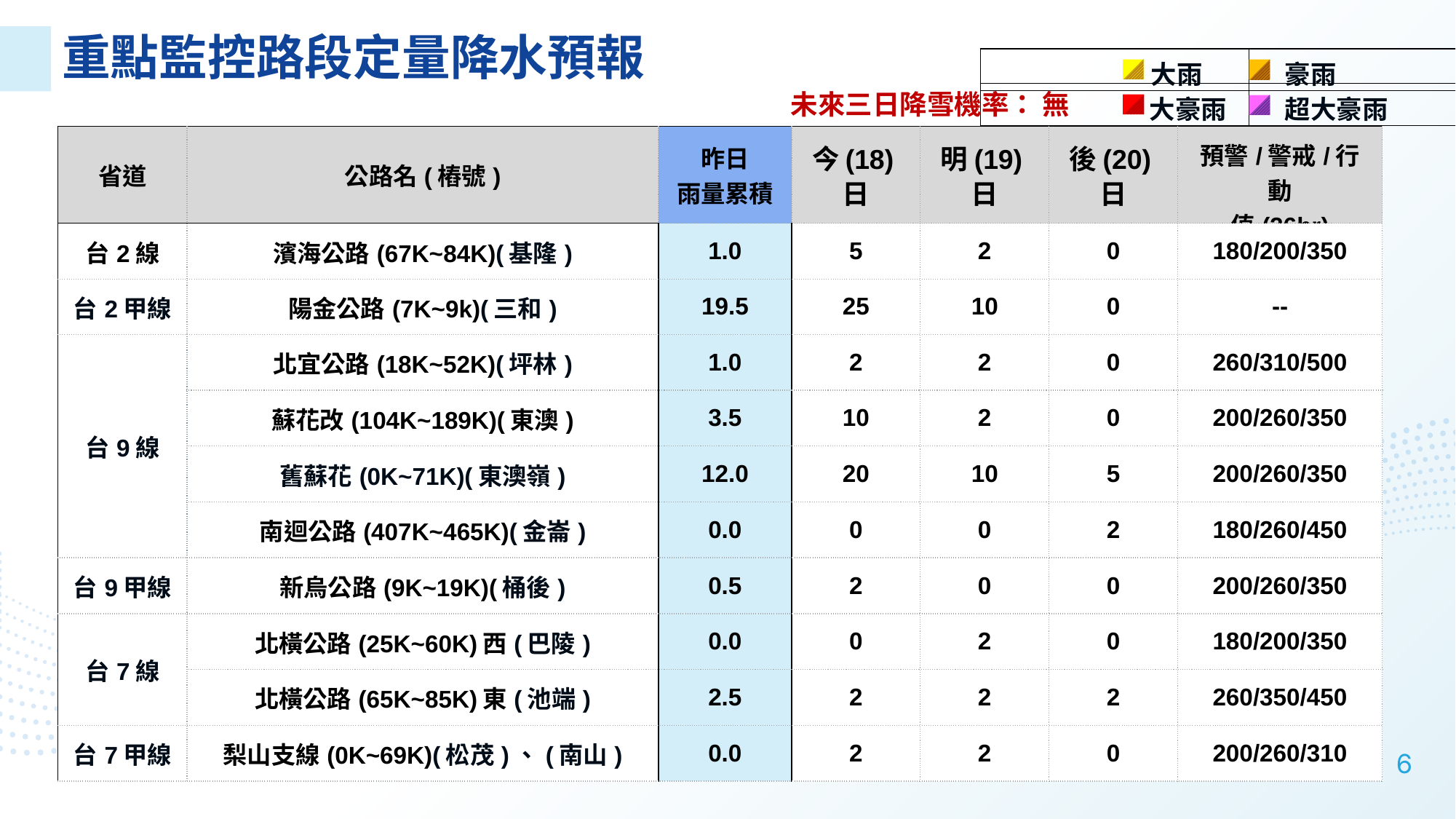

未來三日降雪機率： 無

| 省道 | 公路名(樁號) | 昨日 雨量累積 | 今(18)日 | 明(19)日 | 後(20)日 | 預警/警戒/行動 值(26hr) |
| --- | --- | --- | --- | --- | --- | --- |
| 台2線 | 濱海公路(67K~84K)(基隆) | 1.0 | 5 | 2 | 0 | 180/200/350 |
| 台2甲線 | 陽金公路(7K~9k)(三和) | 19.5 | 25 | 10 | 0 | -- |
| 台9線 | 北宜公路(18K~52K)(坪林) | 1.0 | 2 | 2 | 0 | 260/310/500 |
|  | 蘇花改(104K~189K)(東澳) | 3.5 | 10 | 2 | 0 | 200/260/350 |
|  | 舊蘇花(0K~71K)(東澳嶺) | 12.0 | 20 | 10 | 5 | 200/260/350 |
|  | 南迴公路(407K~465K)(金崙) | 0.0 | 0 | 0 | 2 | 180/260/450 |
| 台9甲線 | 新烏公路(9K~19K)(桶後) | 0.5 | 2 | 0 | 0 | 200/260/350 |
| 台7線 | 北橫公路(25K~60K)西(巴陵) | 0.0 | 0 | 2 | 0 | 180/200/350 |
|  | 北橫公路(65K~85K)東(池端) | 2.5 | 2 | 2 | 2 | 260/350/450 |
| 台7甲線 | 梨山支線(0K~69K)(松茂)、(南山) | 0.0 | 2 | 2 | 0 | 200/260/310 |
6